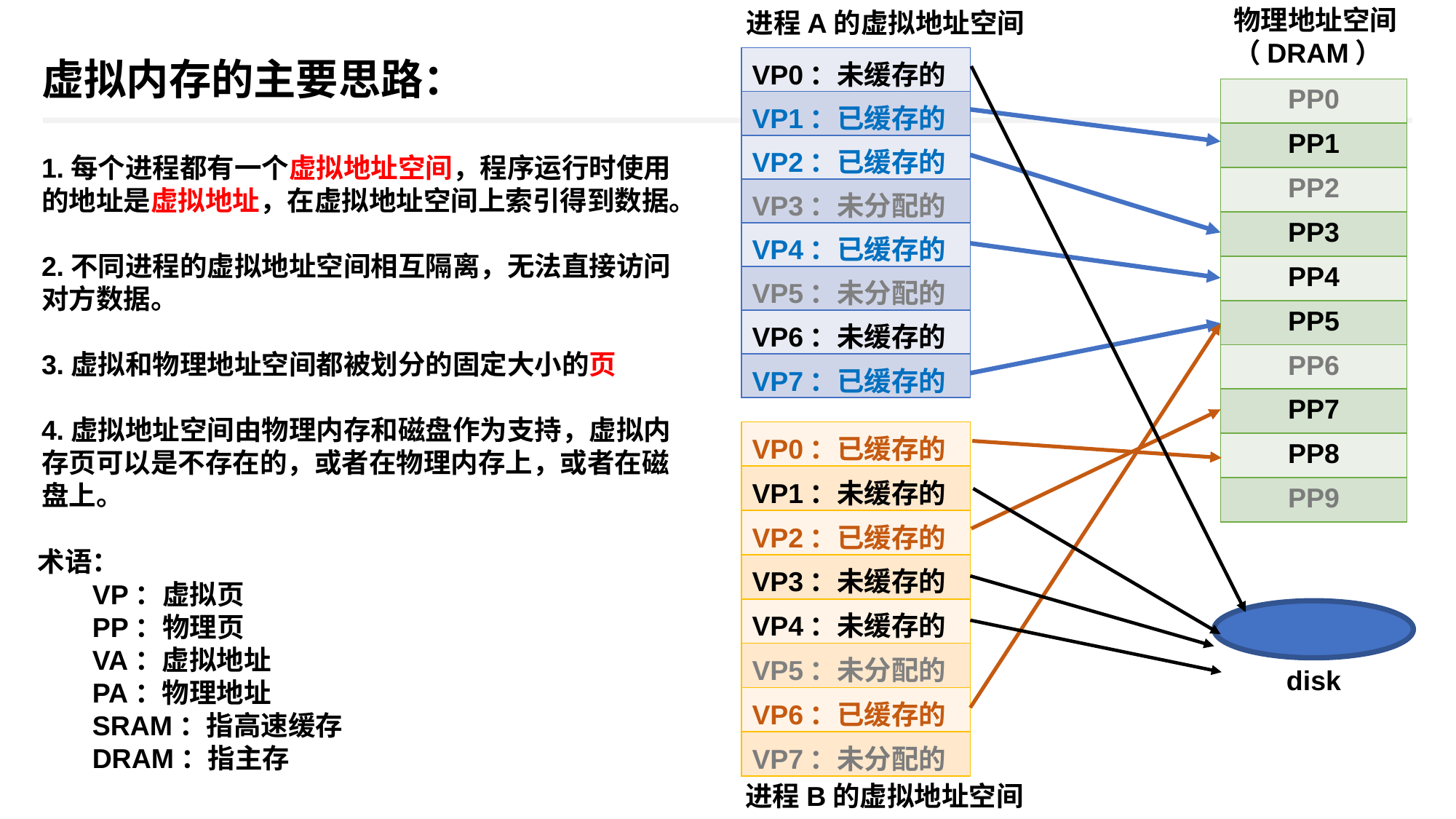

物理地址空间
（DRAM）
进程A的虚拟地址空间
虚拟内存的主要思路：
| VP0：未缓存的 |
| --- |
| VP1：已缓存的 |
| VP2：已缓存的 |
| VP3：未分配的 |
| VP4：已缓存的 |
| VP5：未分配的 |
| VP6：未缓存的 |
| VP7：已缓存的 |
| PP0 |
| --- |
| PP1 |
| PP2 |
| PP3 |
| PP4 |
| PP5 |
| PP6 |
| PP7 |
| PP8 |
| PP9 |
1.每个进程都有一个虚拟地址空间，程序运行时使用的地址是虚拟地址，在虚拟地址空间上索引得到数据。

2.不同进程的虚拟地址空间相互隔离，无法直接访问对方数据。

3.虚拟和物理地址空间都被划分的固定大小的页

4.虚拟地址空间由物理内存和磁盘作为支持，虚拟内存页可以是不存在的，或者在物理内存上，或者在磁盘上。
| VP0：已缓存的 |
| --- |
| VP1：未缓存的 |
| VP2：已缓存的 |
| VP3：未缓存的 |
| VP4：未缓存的 |
| VP5：未分配的 |
| VP6：已缓存的 |
| VP7：未分配的 |
术语：
VP：虚拟页
PP：物理页
VA：虚拟地址
PA：物理地址
SRAM：指高速缓存
DRAM：指主存

disk
进程B的虚拟地址空间